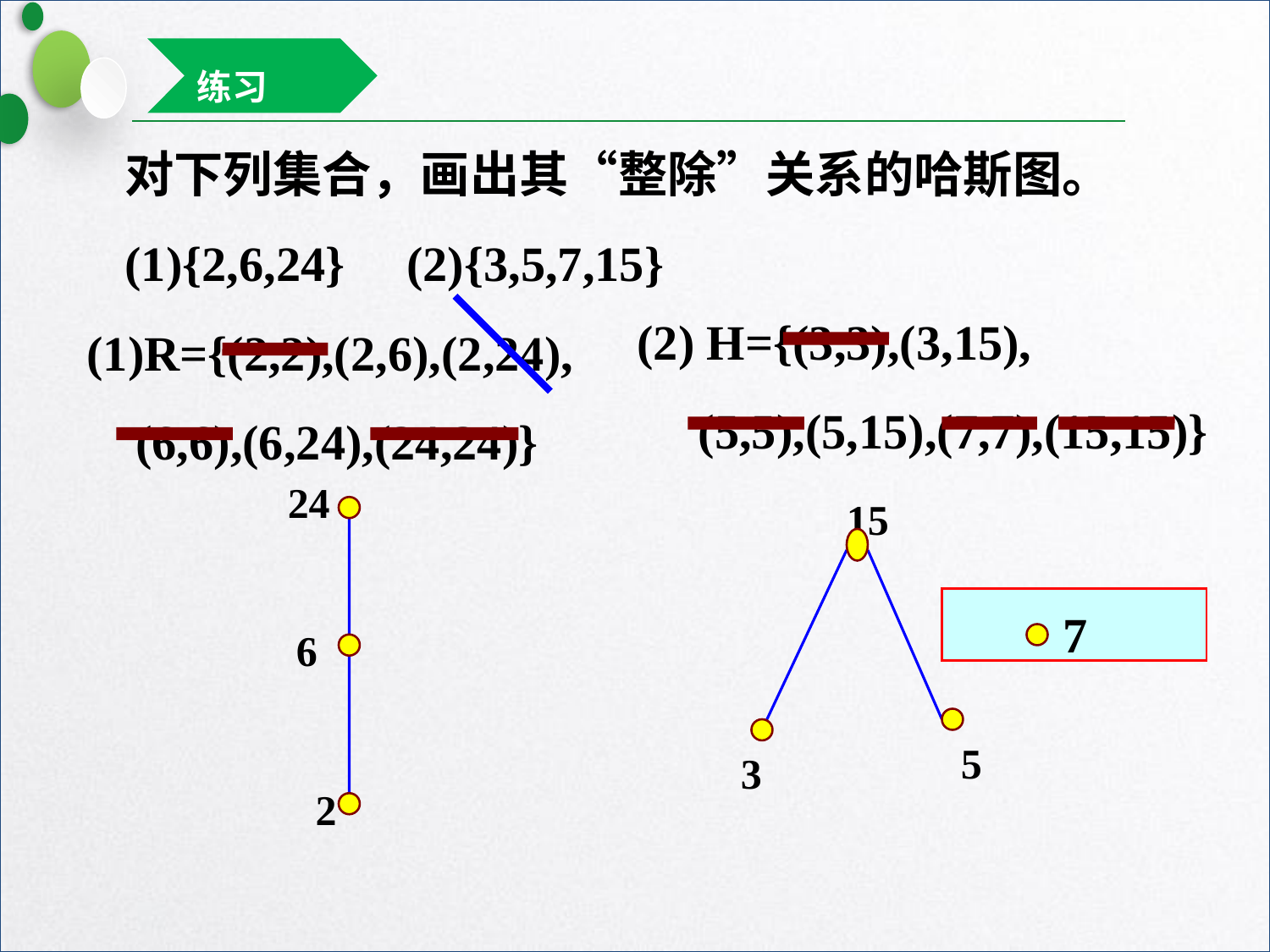

练习
对下列集合，画出其“整除”关系的哈斯图。
{2,6,24}     (2){3,5,7,15}
(2) H={(3,3),(3,15),
     (5,5),(5,15),(7,7),(15,15)}
(1)R={(2,2),(2,6),(2,24),
    (6,6),(6,24),(24,24)}

24

6

2

15

5

3

7